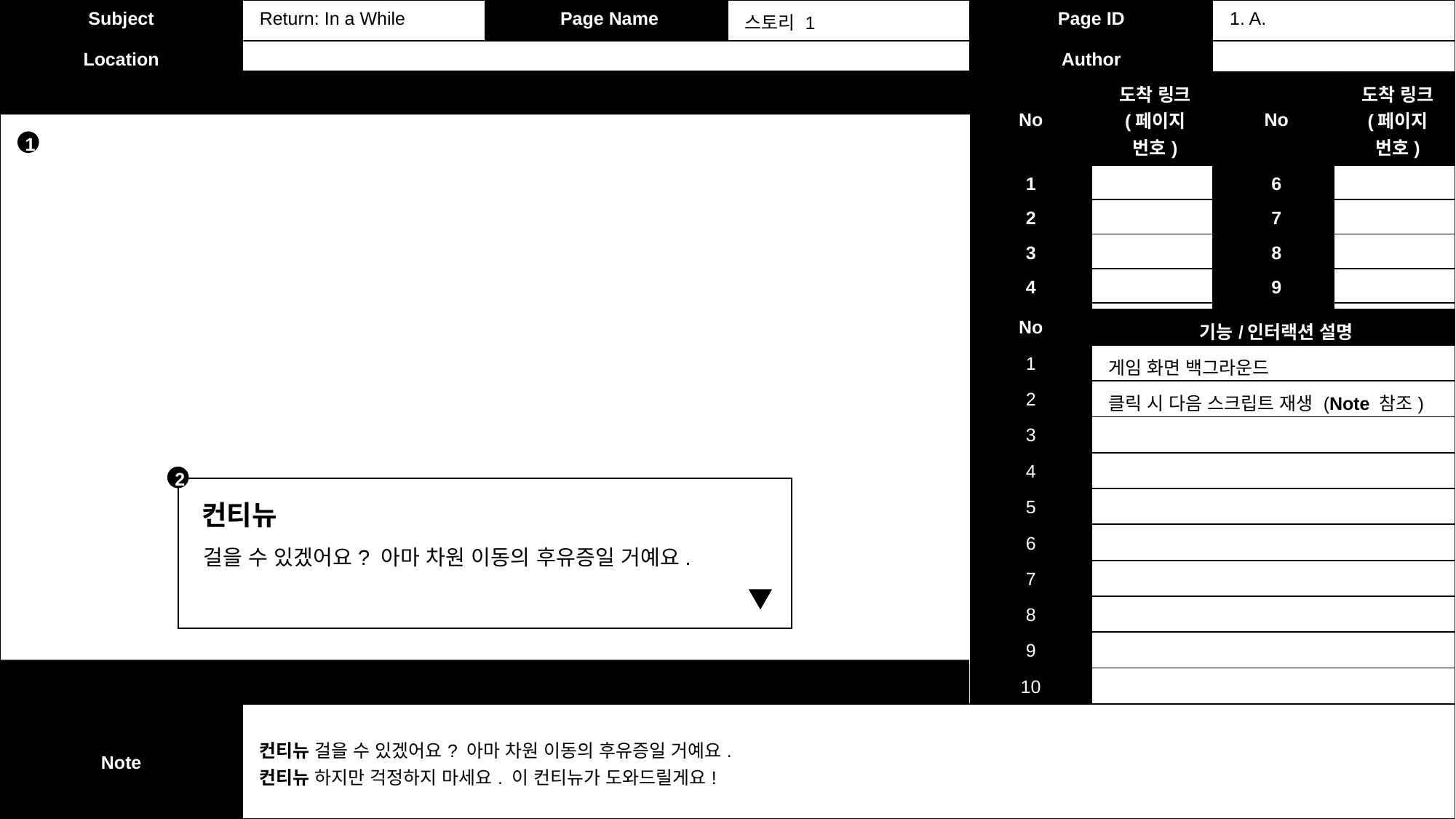

| Subject | Return: In a While | Page Name | 스토리 1 | Page ID | 1. A. |
| --- | --- | --- | --- | --- | --- |
| Location |  |  |  | Author |  |

| No | 도착 링크 (페이지 번호) | No | 도착 링크 (페이지 번호) |
| --- | --- | --- | --- |
| 1 |  | 6 |  |
| 2 |  | 7 |  |
| 3 |  | 8 |  |
| 4 |  | 9 |  |
| 5 |  | 10 |  |
1
| No | 기능/인터랙션 설명 |
| --- | --- |
| 1 | 게임 화면 백그라운드 |
| 2 | 클릭 시 다음 스크립트 재생 (Note 참조) |
| 3 |  |
| 4 |  |
| 5 |  |
| 6 |  |
| 7 |  |
| 8 |  |
| 9 |  |
| 10 |  |
2

컨티뉴
걸을 수 있겠어요? 아마 차원 이동의 후유증일 거예요.

| Note | 컨티뉴 걸을 수 있겠어요? 아마 차원 이동의 후유증일 거예요. 컨티뉴 하지만 걱정하지 마세요. 이 컨티뉴가 도와드릴게요! |
| --- | --- |